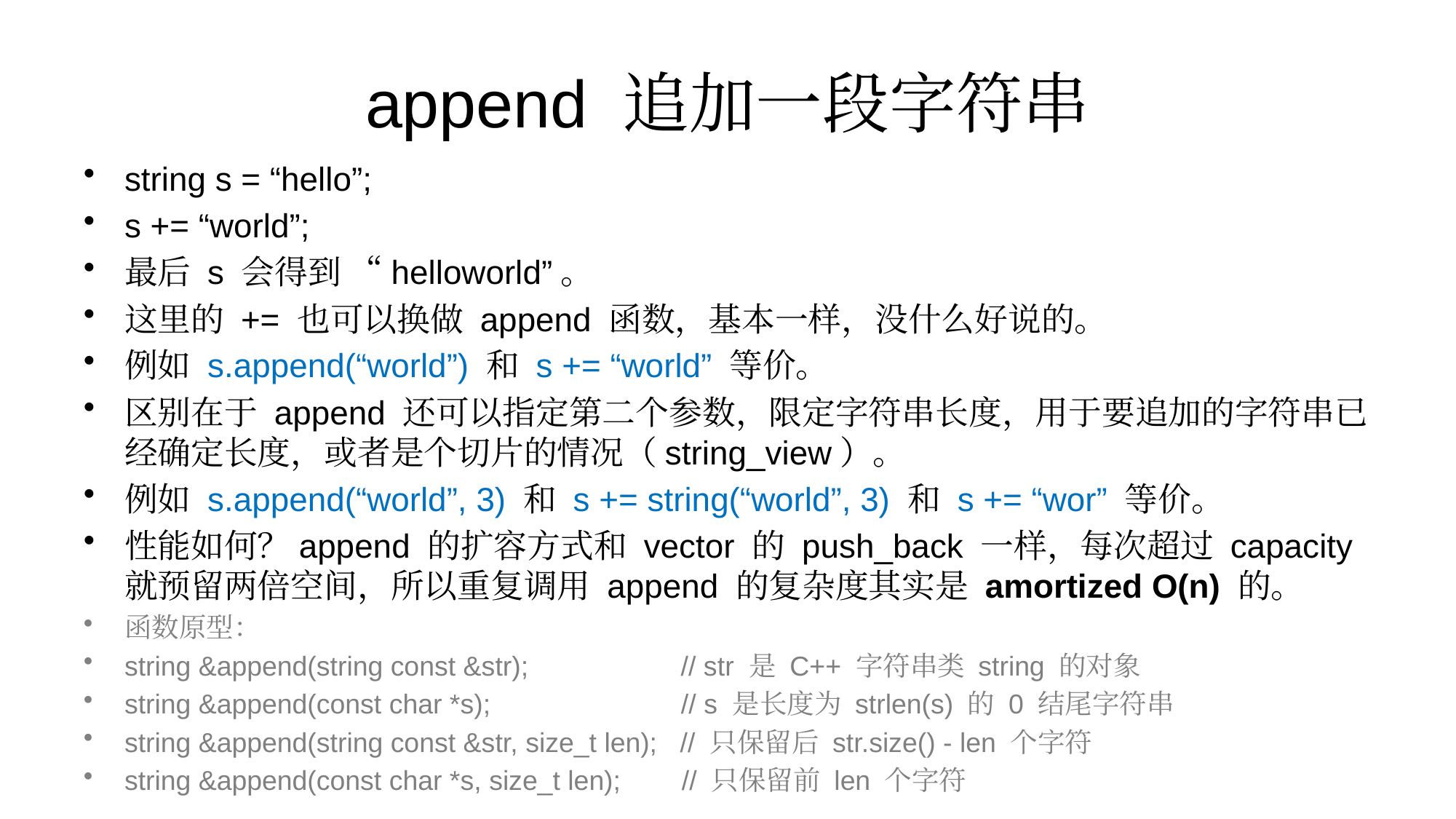

# append 追加一段字符串
string s = “hello”;
s += “world”;
最后 s 会得到 “helloworld”。
这里的 += 也可以换做 append 函数，基本一样，没什么好说的。
例如 s.append(“world”) 和 s += “world” 等价。
区别在于 append 还可以指定第二个参数，限定字符串长度，用于要追加的字符串已经确定长度，或者是个切片的情况（string_view）。
例如 s.append(“world”, 3) 和 s += string(“world”, 3) 和 s += “wor” 等价。
性能如何？append 的扩容方式和 vector 的 push_back 一样，每次超过 capacity 就预留两倍空间，所以重复调用 append 的复杂度其实是 amortized O(n) 的。
函数原型：
string &append(string const &str);                    // str 是 C++ 字符串类 string 的对象
string &append(const char *s);                         // s 是长度为 strlen(s) 的 0 结尾字符串
string &append(string const &str, size_t len);   // 只保留后 str.size() - len 个字符
string &append(const char *s, size_t len);        // 只保留前 len 个字符